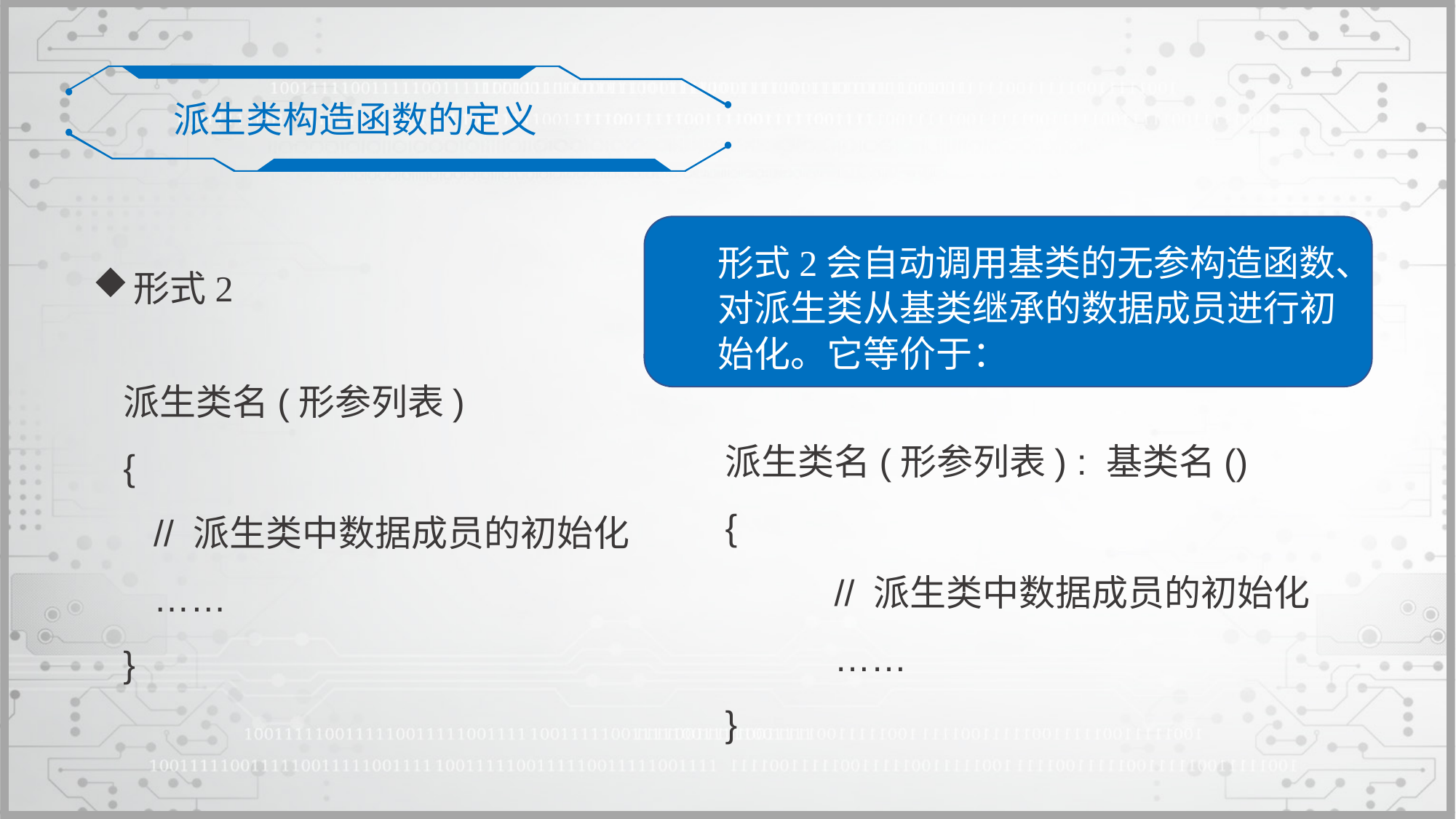

派生类构造函数的定义

形式2会自动调用基类的无参构造函数、对派生类从基类继承的数据成员进行初始化。它等价于：

形式2
派生类名(形参列表)
{
   // 派生类中数据成员的初始化
   ……
}
	派生类名(形参列表) : 基类名()
	{
		// 派生类中数据成员的初始化
		……
	}